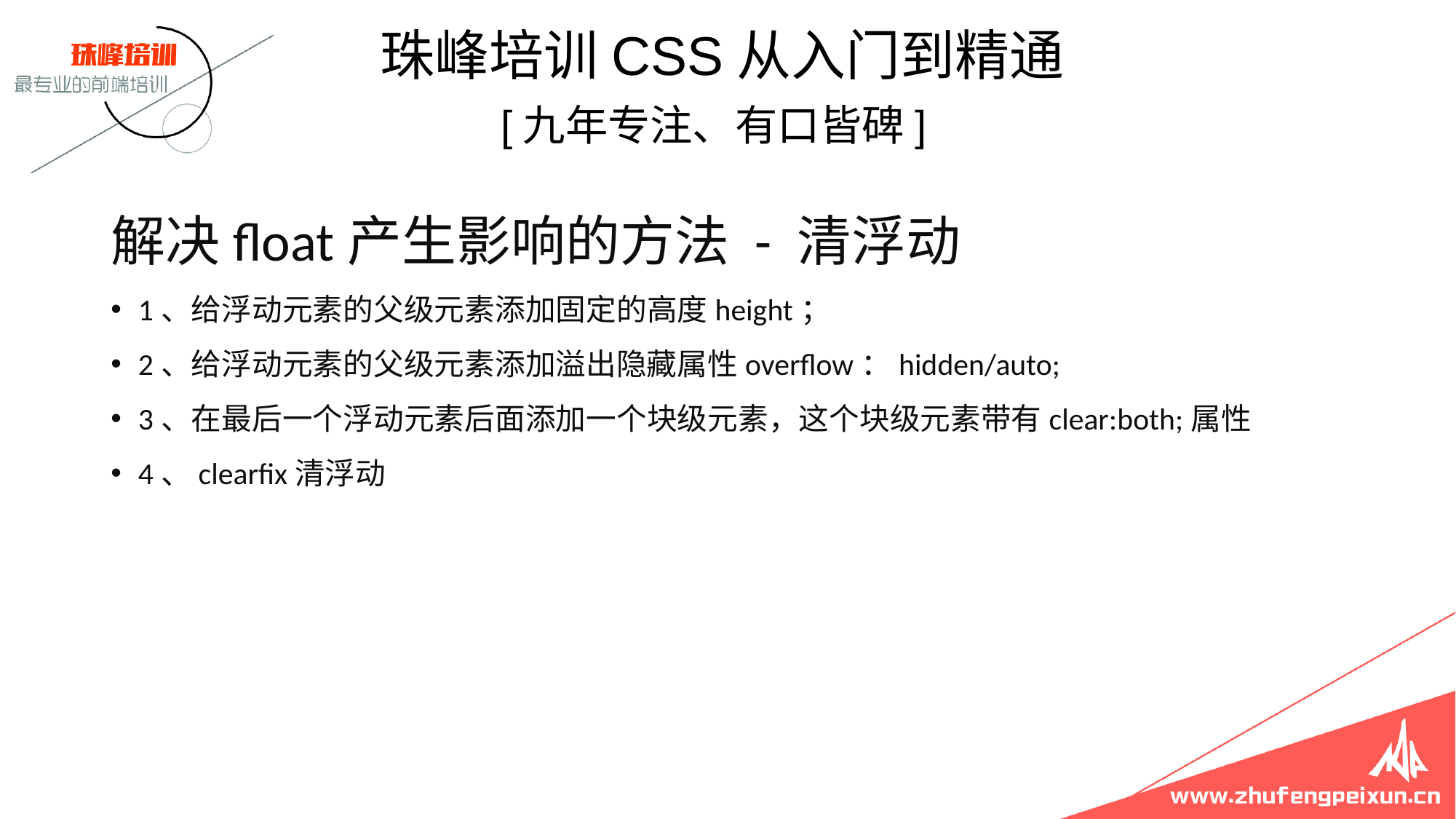

珠峰培训CSS从入门到精通
        [九年专注、有口皆碑]
解决float产生影响的方法 - 清浮动
1、给浮动元素的父级元素添加固定的高度height；
2、给浮动元素的父级元素添加溢出隐藏属性overflow：hidden/auto;
3、在最后一个浮动元素后面添加一个块级元素，这个块级元素带有clear:both;属性
4、clearfix清浮动